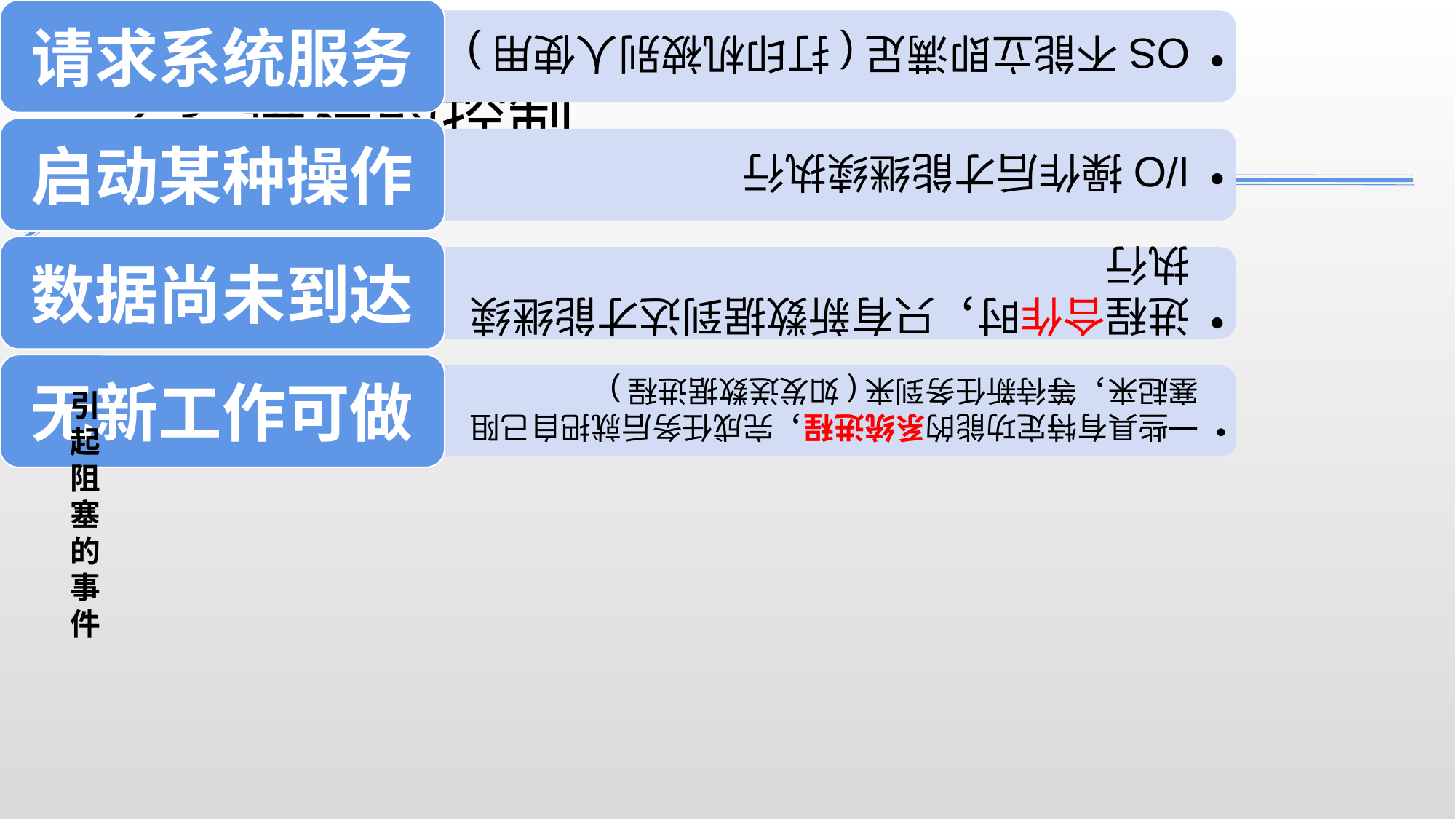

2.3 进程的控制
2.3.4进程的基本状态转换：阻塞与唤醒
OS不能立即满足(打印机被别人使用)
请求系统服务
I/O操作后才能继续执行
启动某种操作
进程合作时，只有新数据到达才能继续执行
数据尚未到达
一些具有特定功能的系统进程，完成任务后就把自己阻塞起来，等待新任务到来(如发送数据进程)
无新工作可做
引起阻塞的事件